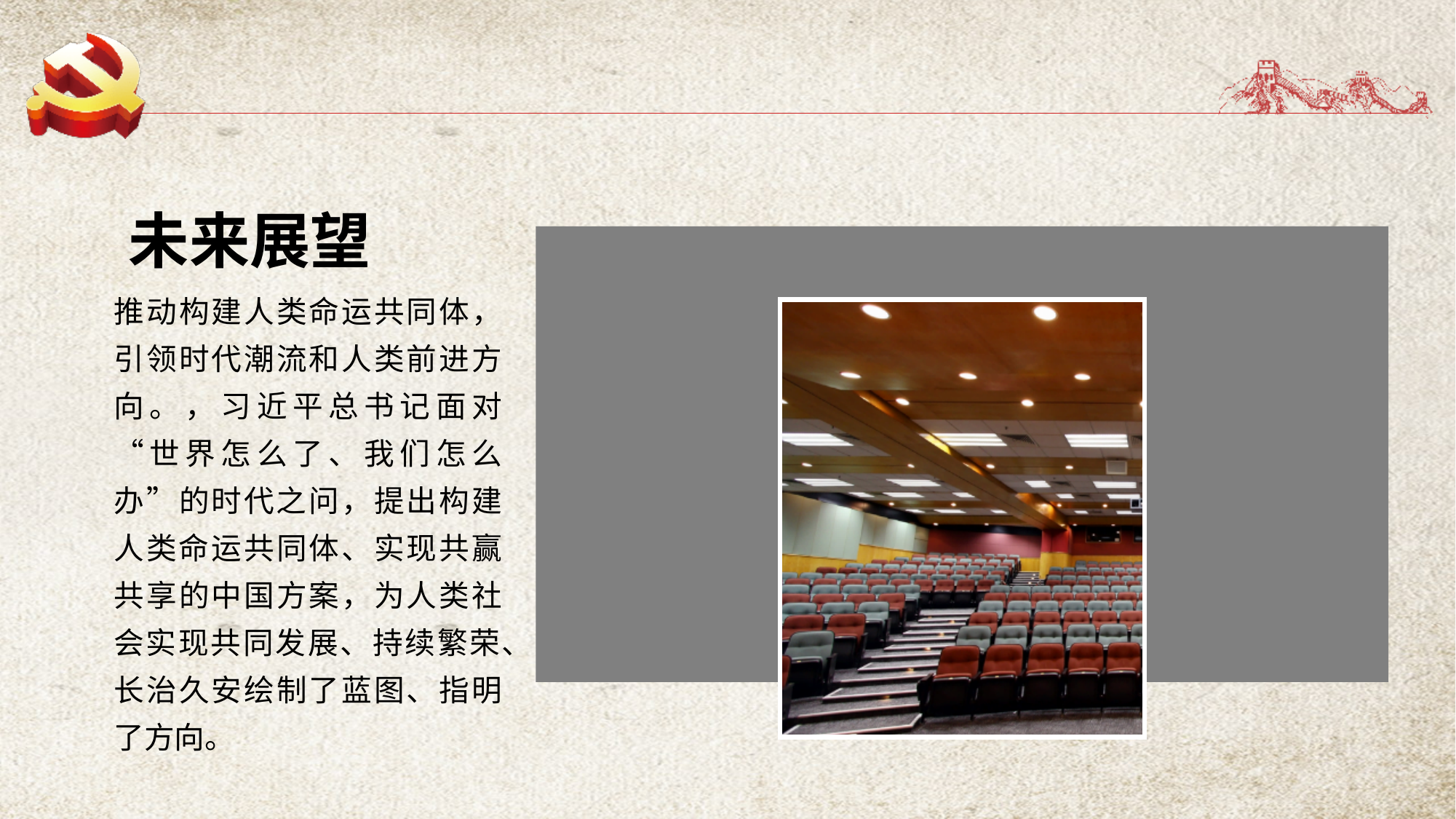

未来展望

推动构建人类命运共同体，引领时代潮流和人类前进方向。，习近平总书记面对“世界怎么了、我们怎么办”的时代之问，提出构建人类命运共同体、实现共赢共享的中国方案，为人类社会实现共同发展、持续繁荣、长治久安绘制了蓝图、指明了方向。